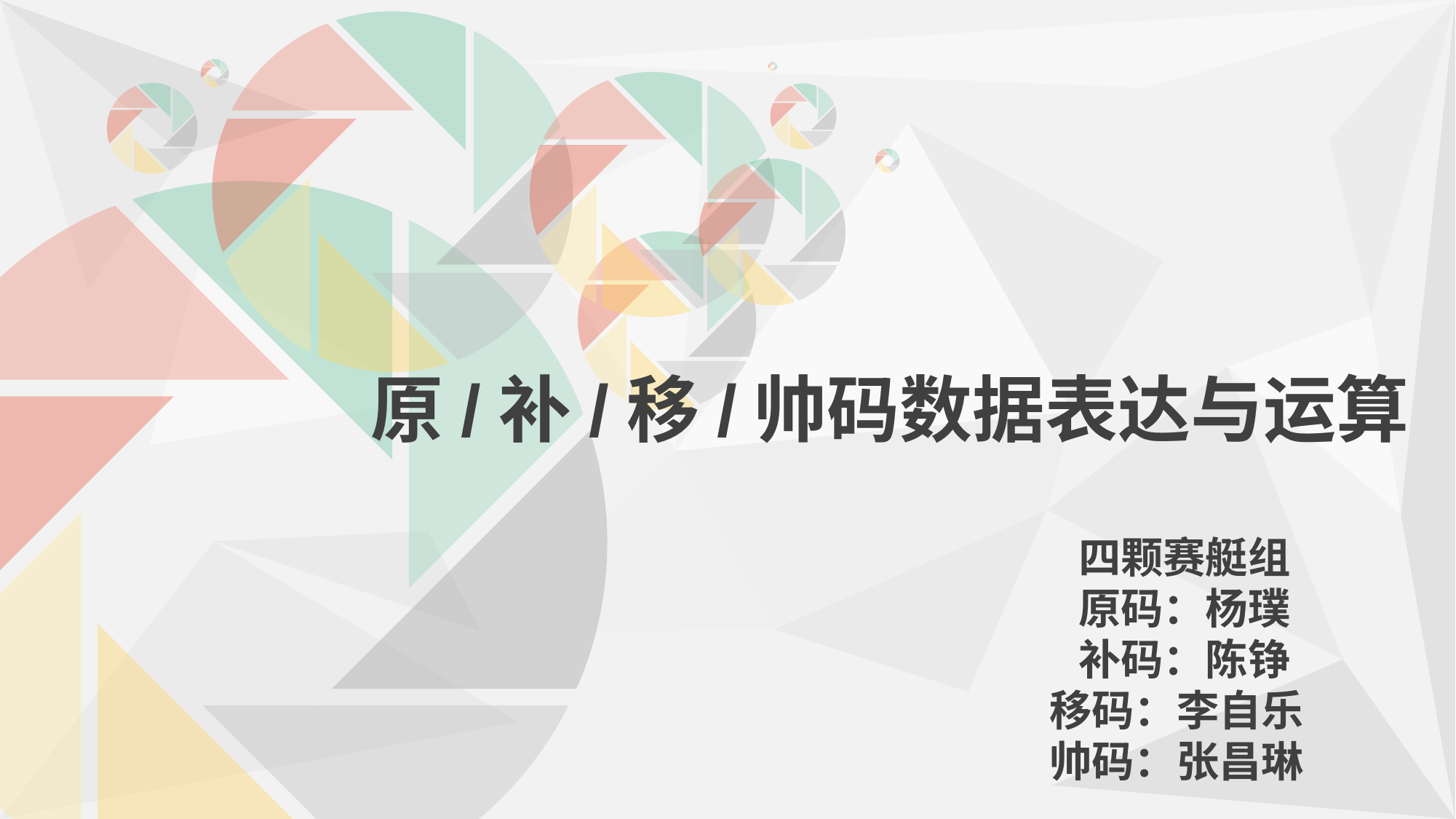

原/补/移/帅码数据表达与运算
                                四颗赛艇组
                                原码：杨璞
                                补码：陈铮
                             移码：李自乐
                             帅码：张昌琳